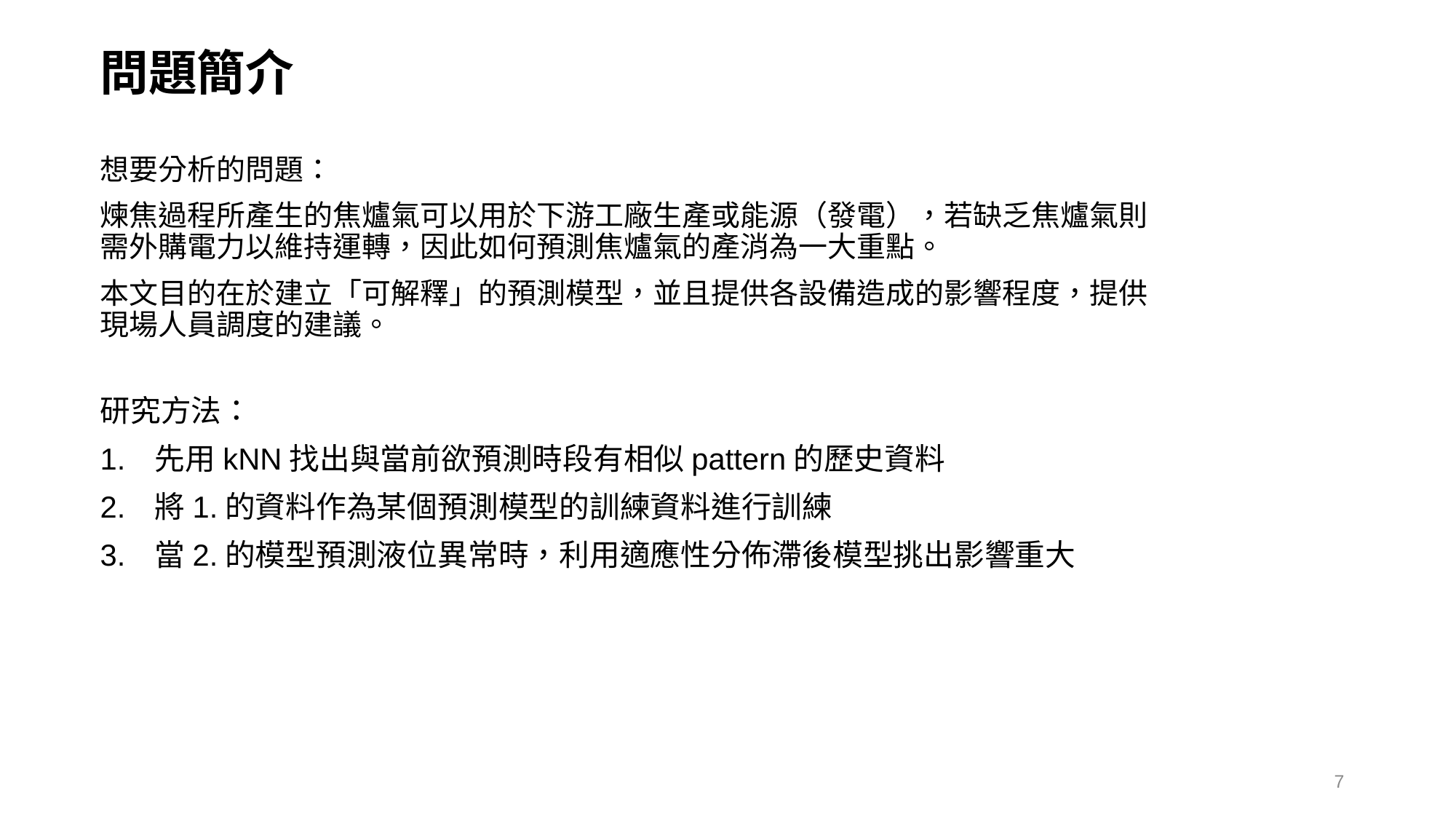

問題簡介
想要分析的問題：
煉焦過程所產生的焦爐氣可以用於下游工廠生產或能源（發電），若缺乏焦爐氣則需外購電力以維持運轉，因此如何預測焦爐氣的產消為一大重點。
本文目的在於建立「可解釋」的預測模型，並且提供各設備造成的影響程度，提供現場人員調度的建議。
研究方法：
先用kNN找出與當前欲預測時段有相似pattern的歷史資料
將1.的資料作為某個預測模型的訓練資料進行訓練
當2.的模型預測液位異常時，利用適應性分佈滯後模型挑出影響重大

7